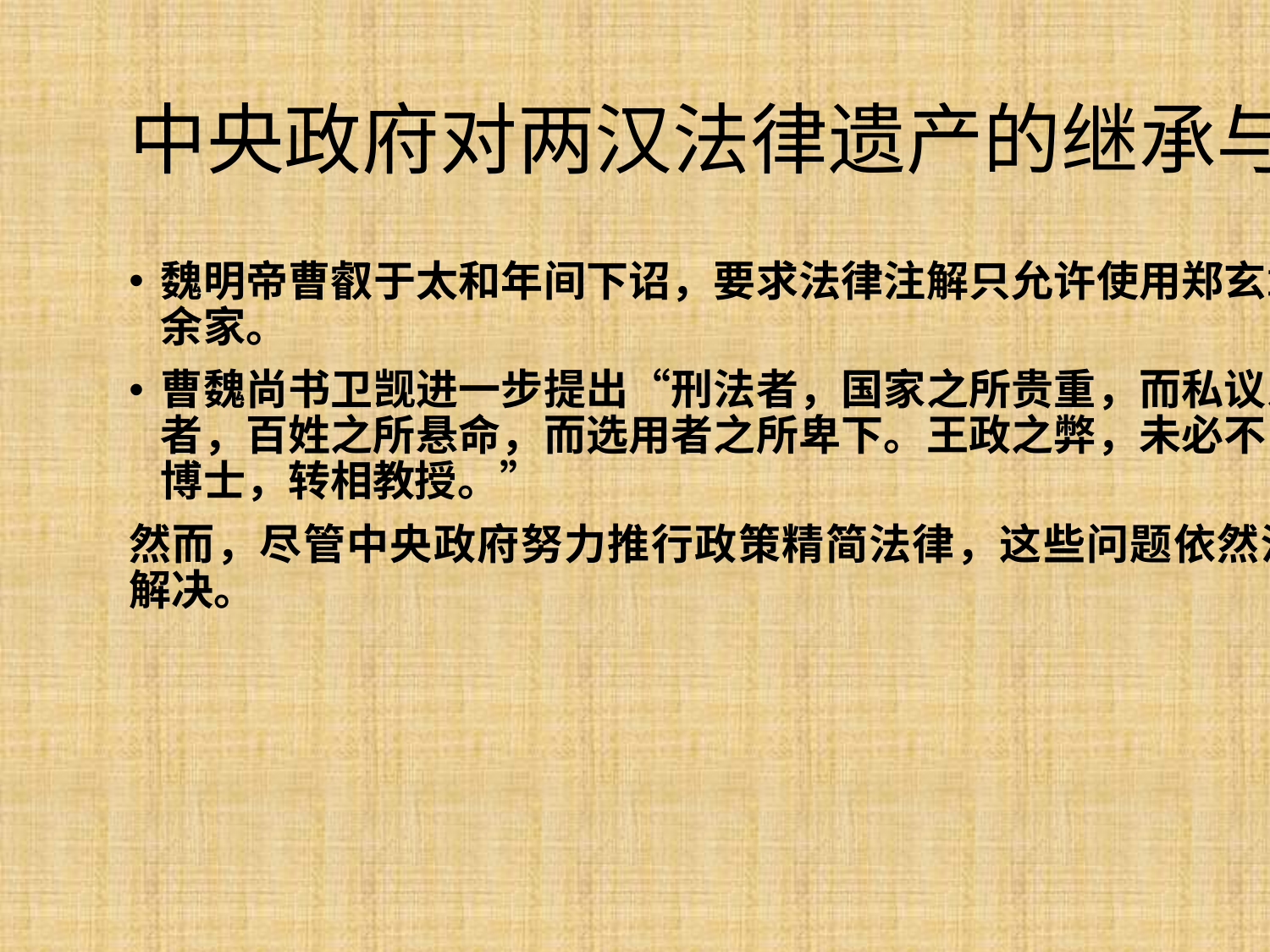

# 中央政府对两汉法律遗产的继承与对策
魏明帝曹叡于太和年间下诏，要求法律注解只允许使用郑玄章句，不得杂用余家。
曹魏尚书卫觊进一步提出“刑法者，国家之所贵重，而私议之所轻贱；狱吏者，百姓之所悬命，而选用者之所卑下。王政之弊，未必不由此也。请置律博士，转相教授。”
然而，尽管中央政府努力推行政策精简法律，这些问题依然没有得到根本的解决。